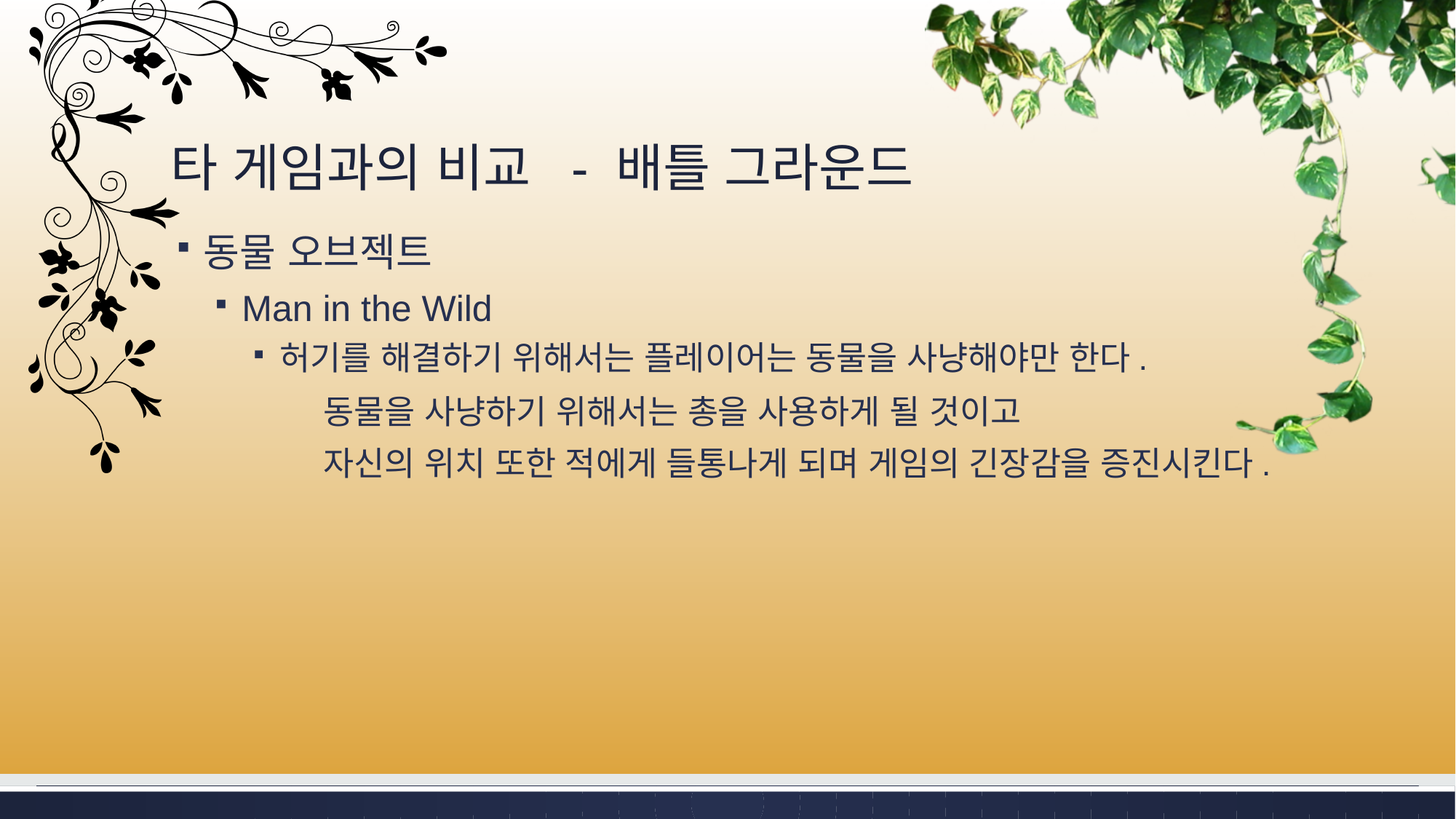

# 타 게임과의 비교  - 배틀 그라운드
동물 오브젝트
Man in the Wild
허기를 해결하기 위해서는 플레이어는 동물을 사냥해야만 한다.
	동물을 사냥하기 위해서는 총을 사용하게 될 것이고
	자신의 위치 또한 적에게 들통나게 되며 게임의 긴장감을 증진시킨다.